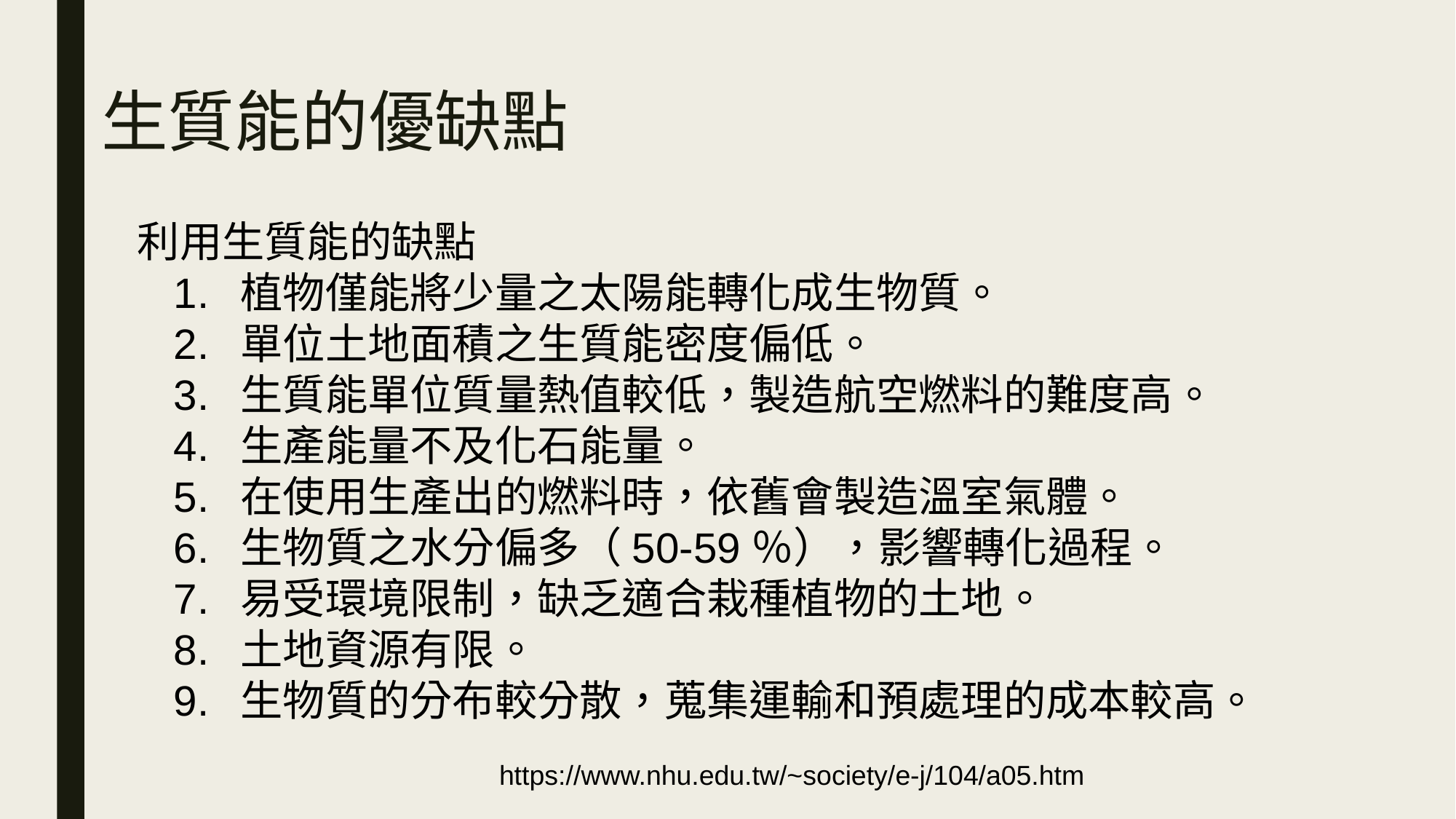

# 生質能的優缺點
利用生質能的缺點
1.  植物僅能將少量之太陽能轉化成生物質。
2.  單位土地面積之生質能密度偏低。
3.  生質能單位質量熱值較低，製造航空燃料的難度高。
4.  生產能量不及化石能量。
5.  在使用生產出的燃料時，依舊會製造溫室氣體。
6.  生物質之水分偏多（50-59％），影響轉化過程。
7.  易受環境限制，缺乏適合栽種植物的土地。
8.  土地資源有限。
9.  生物質的分布較分散，蒐集運輸和預處理的成本較高。
https://www.nhu.edu.tw/~society/e-j/104/a05.htm